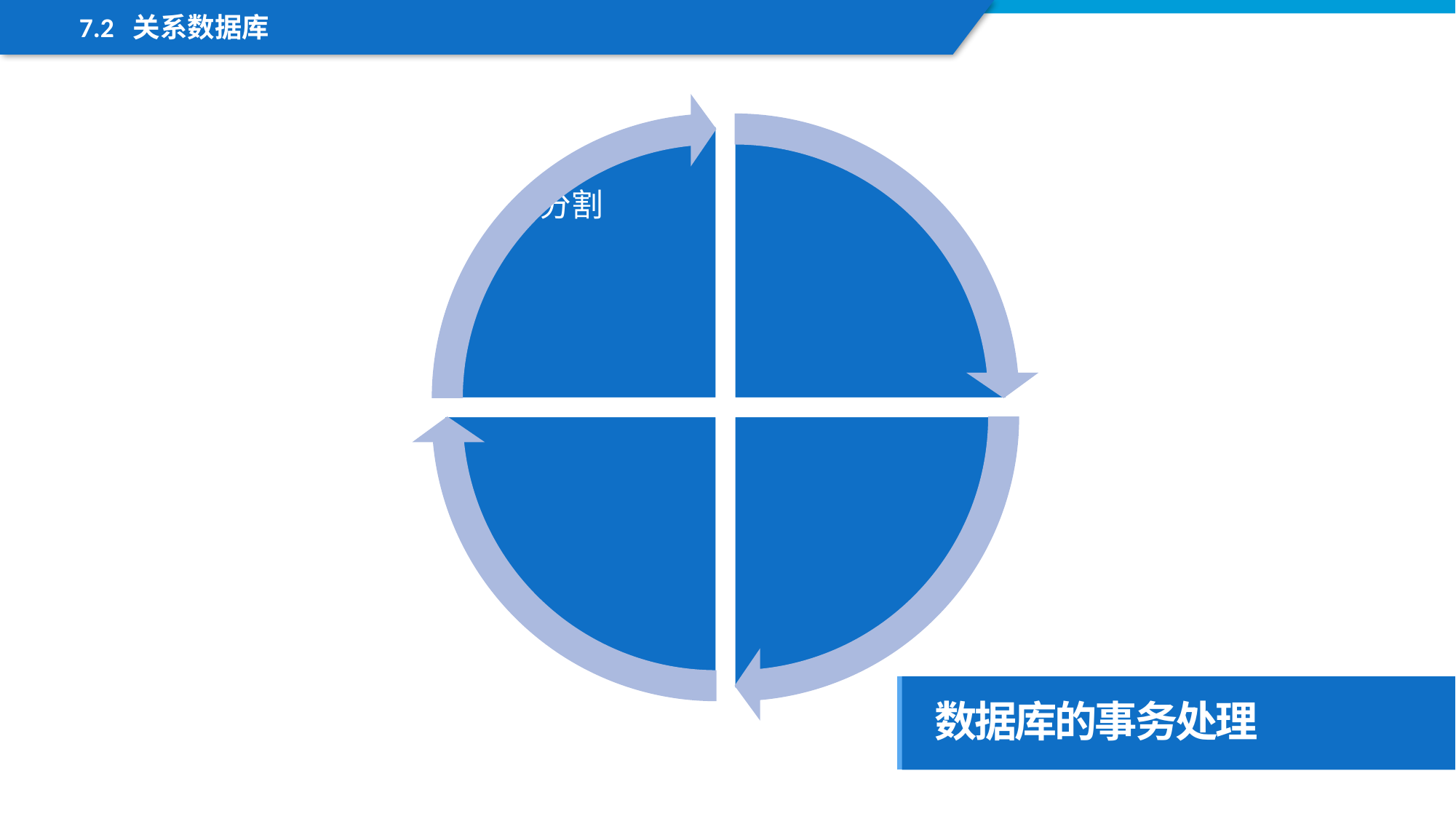

7.2  关系数据库
一致性
前后一致
隔离性
并发
持久性
永久
原子性
不可分割
数据库的事务处理